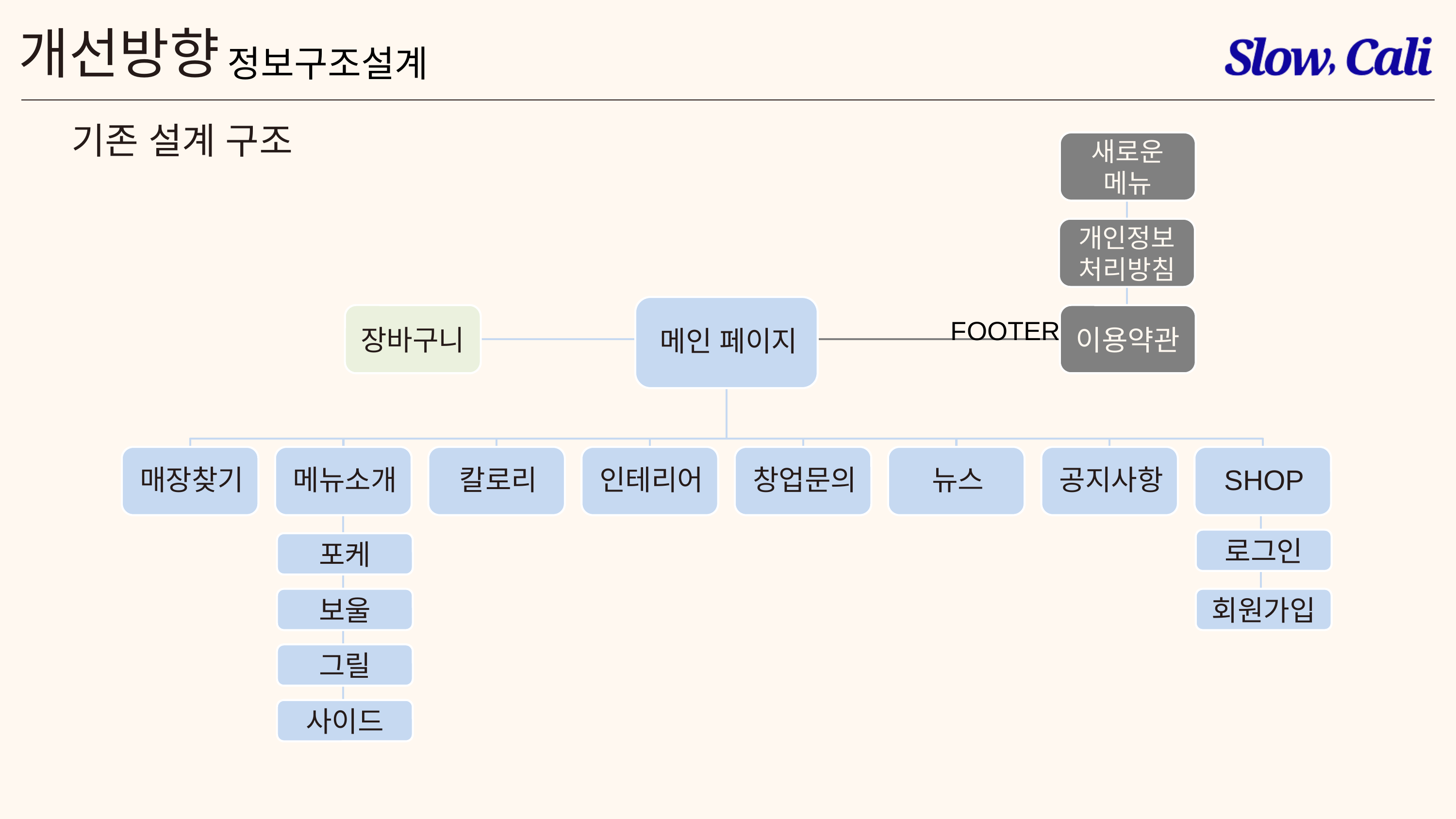

개선방향
정보구조설계
기존 설계 구조
새로운 메뉴
메인 페이지
매장찾기
메뉴소개
칼로리
인테리어
창업문의
뉴스
공지사항
SHOP
개인정보
처리방침
FOOTER
장바구니
이용약관
로그인
포케
보울
회원가입
그릴
사이드